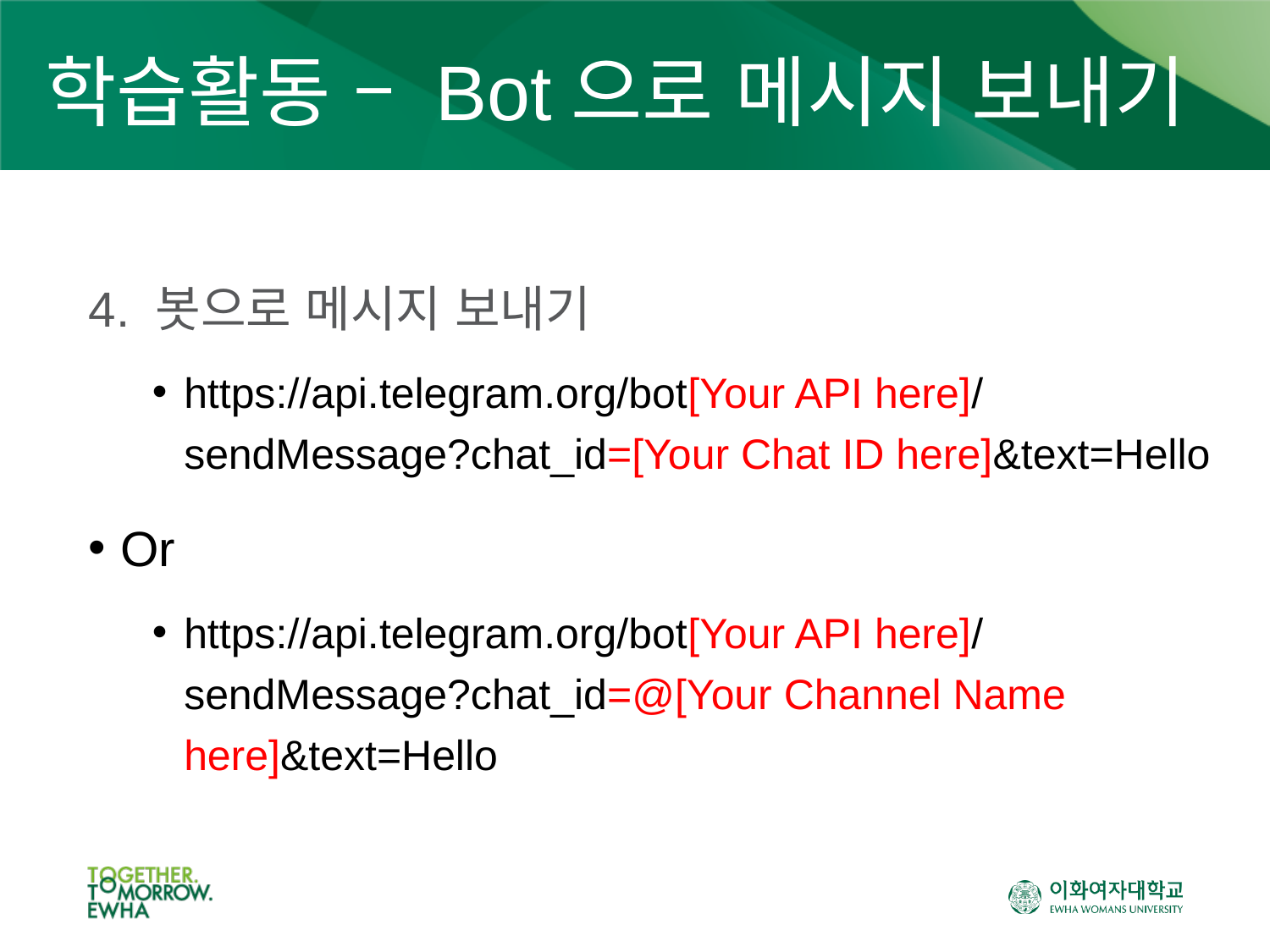

# 학습활동 – Bot으로 메시지 보내기
4. 봇으로 메시지 보내기
https://api.telegram.org/bot[Your API here]/sendMessage?chat_id=[Your Chat ID here]&text=Hello
Or
https://api.telegram.org/bot[Your API here]/sendMessage?chat_id=@[Your Channel Name here]&text=Hello